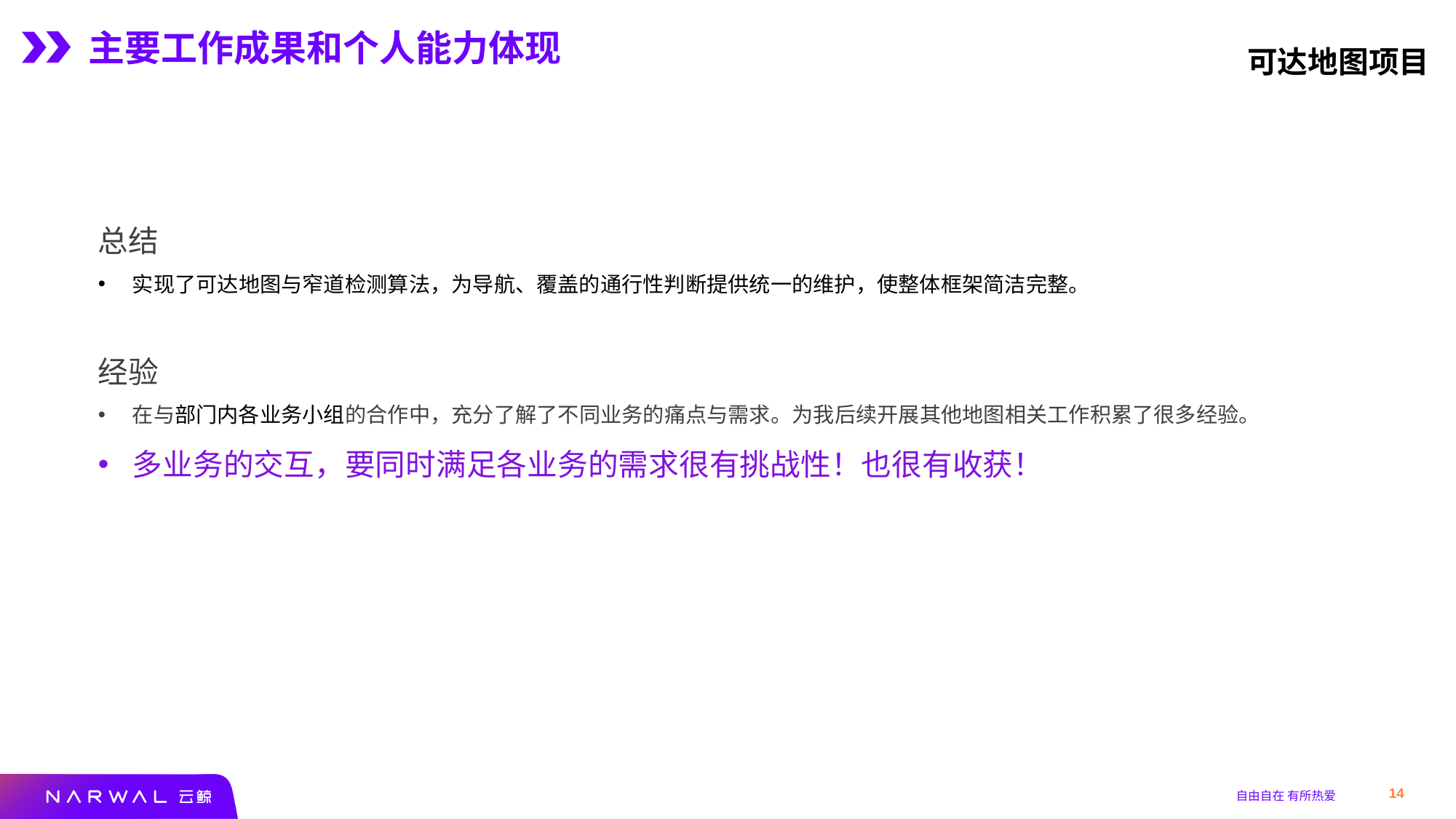

主要工作成果和个人能力体现
可达地图项目

总结
实现了可达地图与窄道检测算法，为导航、覆盖的通行性判断提供统一的维护，使整体框架简洁完整。

经验
在与部门内各业务小组的合作中，充分了解了不同业务的痛点与需求。为我后续开展其他地图相关工作积累了很多经验。
多业务的交互，要同时满足各业务的需求很有挑战性！也很有收获！